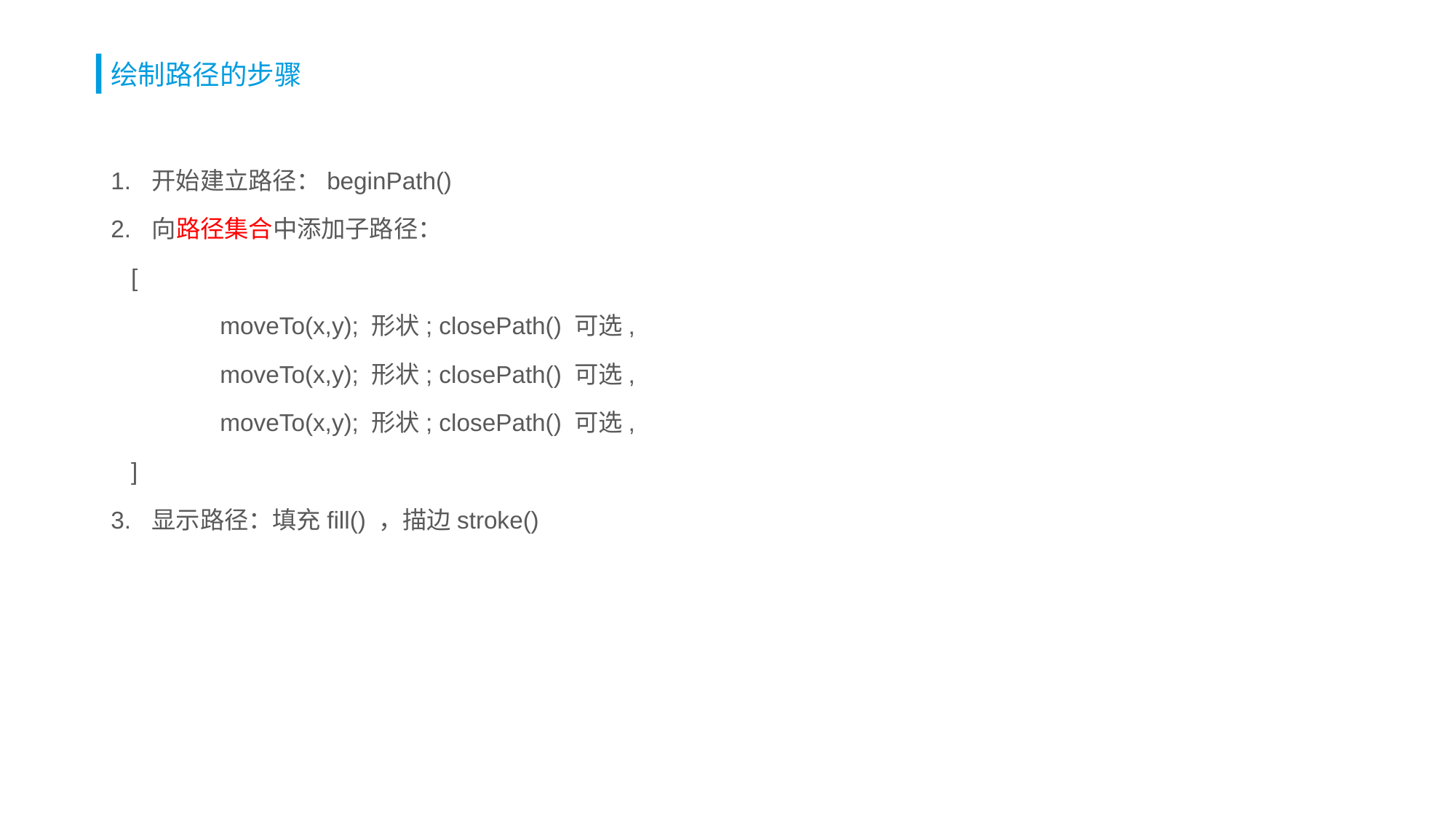

# 绘制路径的步骤
开始建立路径：beginPath()
向路径集合中添加子路径：
   [
	moveTo(x,y); 形状; closePath() 可选,
	moveTo(x,y); 形状; closePath() 可选,
	moveTo(x,y); 形状; closePath() 可选,
   ]
显示路径：填充fill() ，描边stroke()